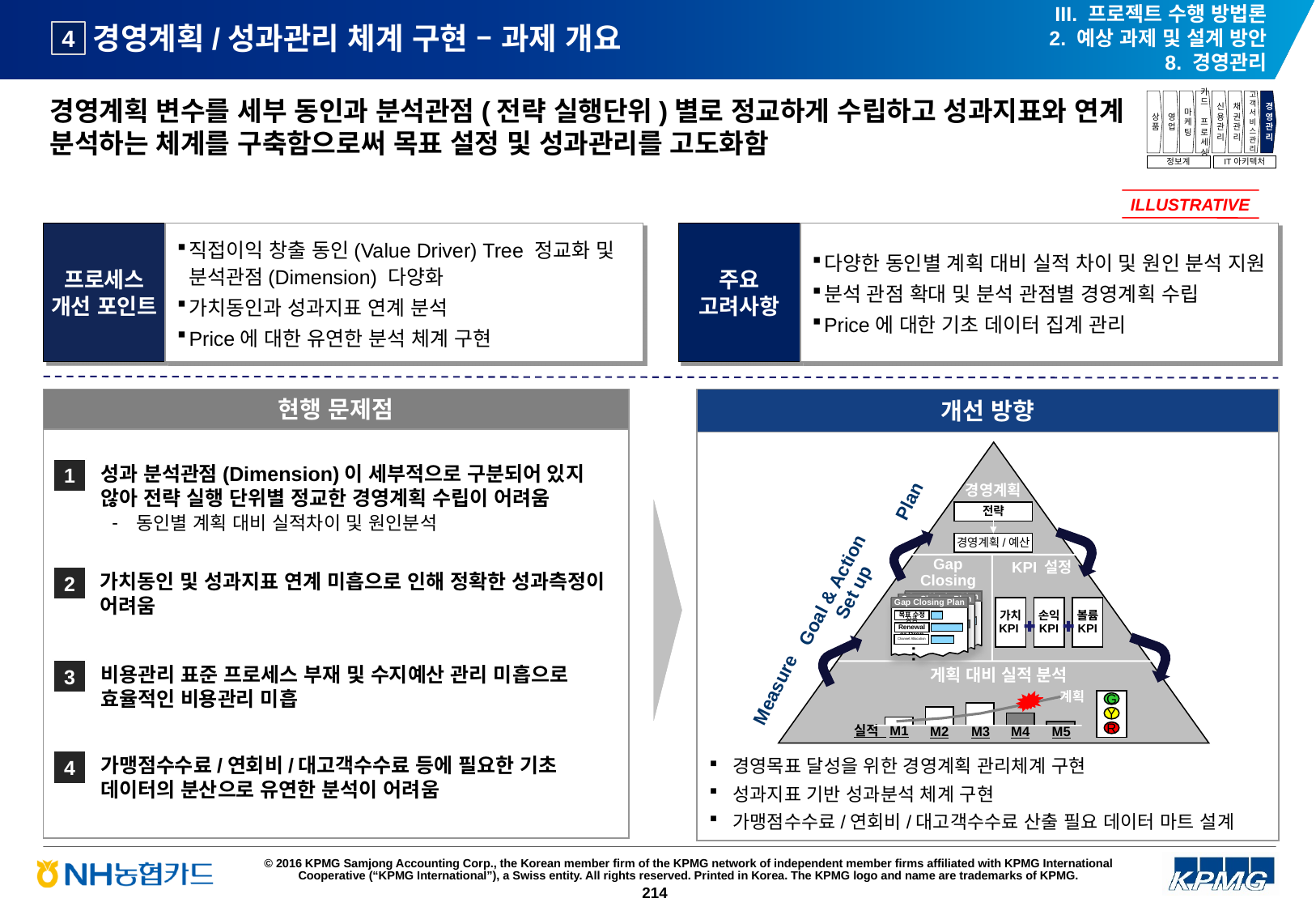

III. 프로젝트 수행 방법론
2. 예상 과제 및 설계 방안
8. 경영관리
# 경영계획/성과관리 체계 구현 – 과제 개요
4
경영계획 변수를 세부 동인과 분석관점(전략 실행단위)별로 정교하게 수립하고 성과지표와 연계 분석하는 체계를 구축함으로써 목표 설정 및 성과관리를 고도화함
상품
영업
마케팅
카드
프로세싱
신용관리
채권관리
고객서비스관리
경영관리
정보계
IT아키텍처
ILLUSTRATIVE
프로세스 개선 포인트
직접이익 창출 동인(Value Driver) Tree 정교화 및 분석관점(Dimension) 다양화
가치동인과 성과지표 연계 분석
Price에 대한 유연한 분석 체계 구현
주요 고려사항
다양한 동인별 계획 대비 실적 차이 및 원인 분석 지원
분석 관점 확대 및 분석 관점별 경영계획 수립
Price에 대한 기초 데이터 집계 관리
개선 방향
현행 문제점

경영계획
Plan
전략
경영계획/예산

Gap Closing
KPI 설정
Goal & Action Set up
Gap Closing Plan

목표 수정

상품 Renewal or Drop

Channel Allocation

…
Gap Closing Plan

목표 수정

상품 Renewal or Drop

Channel Allocation

…
Gap Closing Plan

목표 수정

상품 Renewal or Drop

Channel Allocation

…
가치
KPI
손익
KPI
볼륨
KPI
+

게획 대비 실적 분석
Measure
계획

G

Y

실적  M1

M2
M3
M4
M5

R

성과 분석관점(Dimension)이 세부적으로 구분되어 있지 않아 전략 실행 단위별 정교한 경영계획 수립이 어려움
동인별 계획 대비 실적차이 및 원인분석
1
가치동인 및 성과지표 연계 미흡으로 인해 정확한 성과측정이 어려움
2

비용관리 표준 프로세스 부재 및 수지예산 관리 미흡으로 효율적인 비용관리 미흡
3
가맹점수수료/연회비/대고객수수료 등에 필요한 기초 데이터의 분산으로 유연한 분석이 어려움
경영목표 달성을 위한 경영계획 관리체계 구현
성과지표 기반 성과분석 체계 구현
가맹점수수료/연회비/대고객수수료 산출 필요 데이터 마트 설계
4